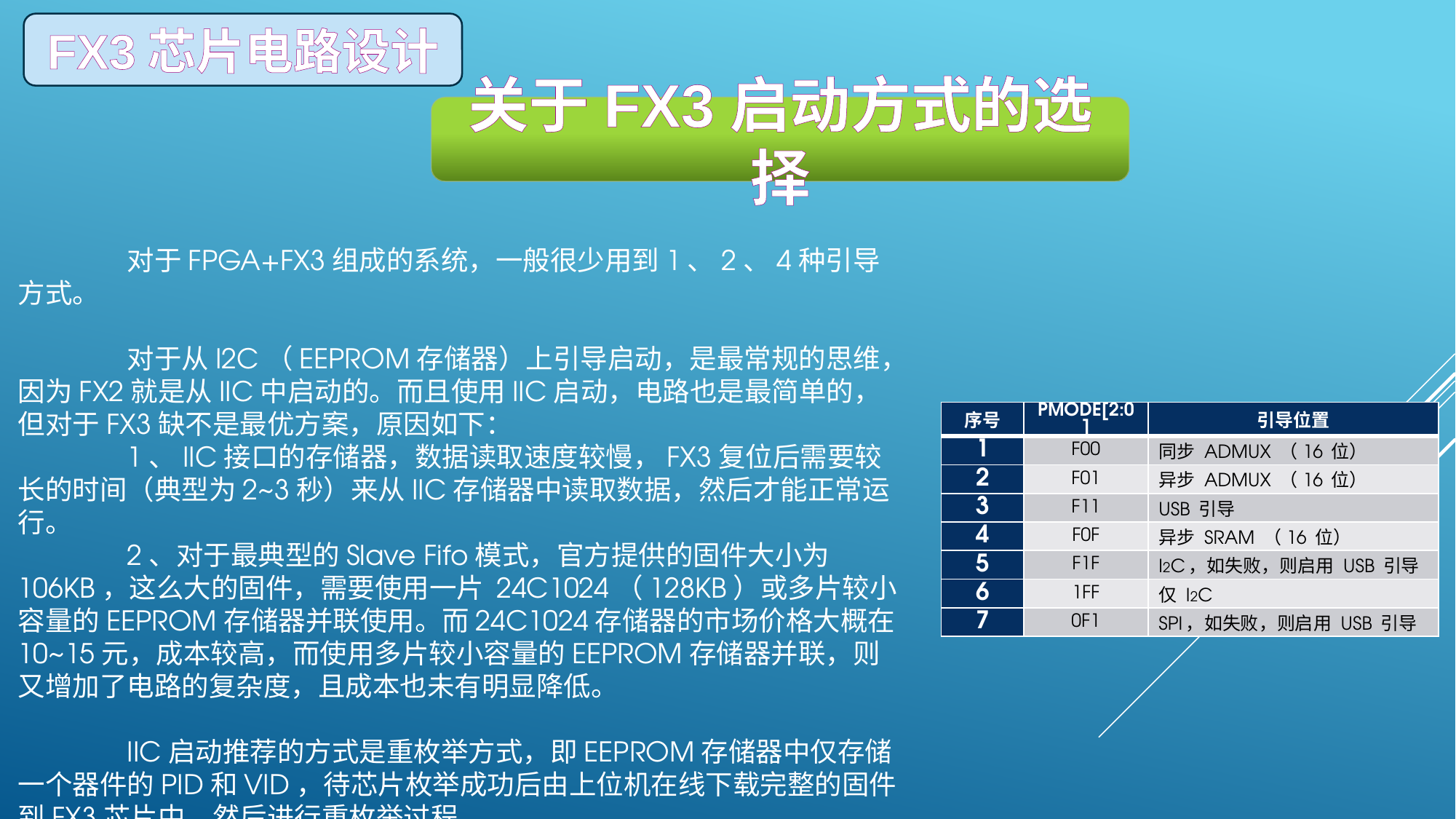

FX3芯片电路设计
关于FX3启动方式的选择

	对于FPGA+FX3组成的系统，一般很少用到1、2、4种引导方式。

	对于从I2C（EEPROM存储器）上引导启动，是最常规的思维，因为FX2就是从IIC中启动的。而且使用IIC启动，电路也是最简单的，但对于FX3缺不是最优方案，原因如下：
	1、IIC接口的存储器，数据读取速度较慢，FX3复位后需要较长的时间（典型为2~3秒）来从IIC存储器中读取数据，然后才能正常运行。
	2、对于最典型的Slave Fifo模式，官方提供的固件大小为106KB，这么大的固件，需要使用一片 24C1024（128KB）或多片较小容量的EEPROM存储器并联使用。而24C1024存储器的市场价格大概在10~15元，成本较高，而使用多片较小容量的EEPROM存储器并联，则又增加了电路的复杂度，且成本也未有明显降低。

	IIC启动推荐的方式是重枚举方式，即EEPROM存储器中仅存储一个器件的PID和VID，待芯片枚举成功后由上位机在线下载完整的固件到FX3芯片中，然后进行重枚举过程。
| 序号 | PMODE[2:0] | 引导位置 |
| --- | --- | --- |
| 1 | F00 | 同步 ADMUX （16 位） |
| 2 | F01 | 异步 ADMUX （16 位） |
| 3 | F11 | USB 引导 |
| 4 | F0F | 异步 SRAM （16 位） |
| 5 | F1F | I2C，如失败，则启用 USB 引导 |
| 6 | 1FF | 仅 I2C |
| 7 | 0F1 | SPI，如失败，则启用 USB 引导 |